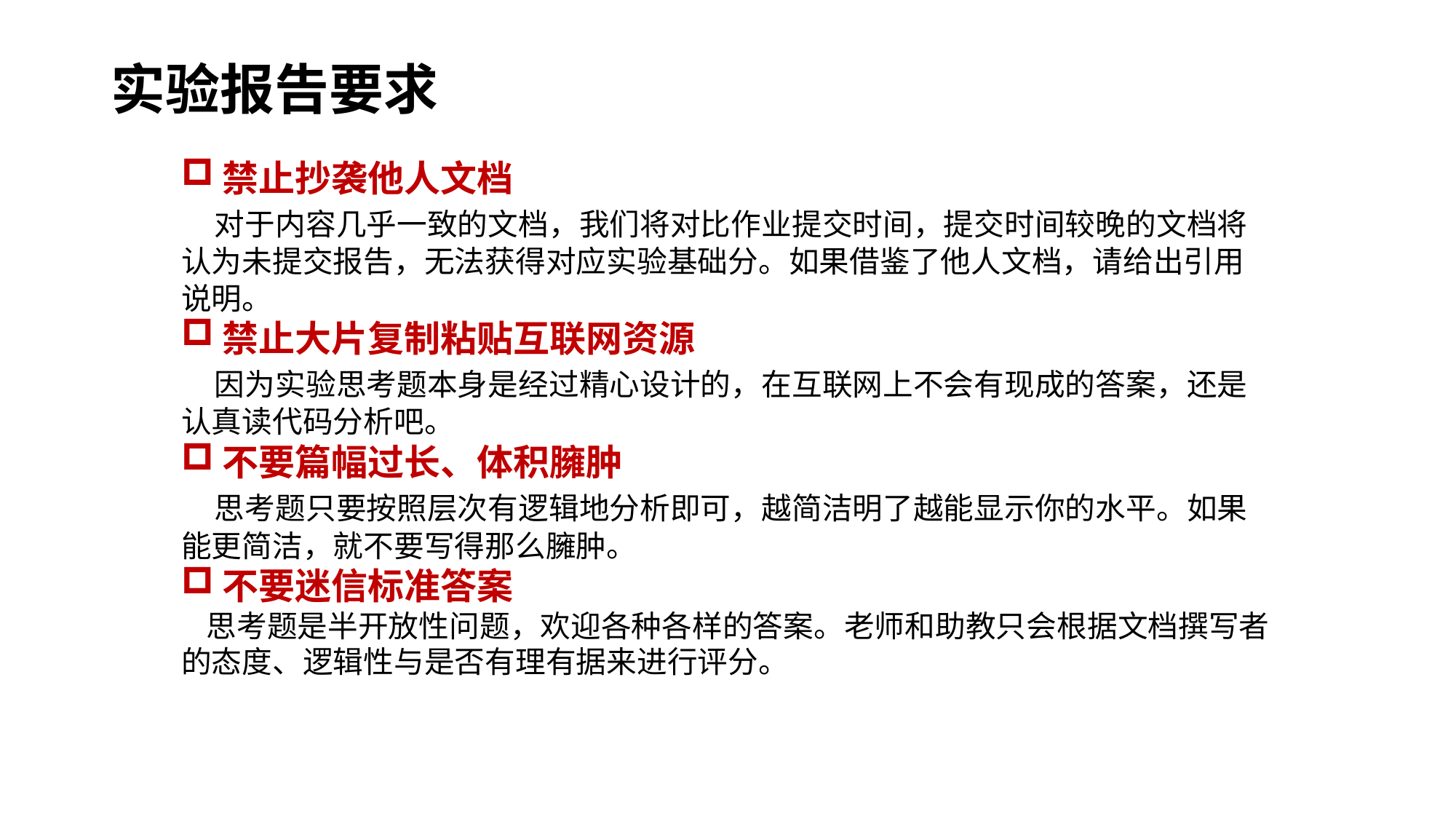

实验报告要求
禁止抄袭他人文档
   对于内容几乎一致的文档，我们将对比作业提交时间，提交时间较晚的文档将认为未提交报告，无法获得对应实验基础分。如果借鉴了他人文档，请给出引用说明。
禁止大片复制粘贴互联网资源
   因为实验思考题本身是经过精心设计的，在互联网上不会有现成的答案，还是认真读代码分析吧。
不要篇幅过长、体积臃肿
   思考题只要按照层次有逻辑地分析即可，越简洁明了越能显示你的水平。如果能更简洁，就不要写得那么臃肿。
不要迷信标准答案
   思考题是半开放性问题，欢迎各种各样的答案。老师和助教只会根据文档撰写者的态度、逻辑性与是否有理有据来进行评分。